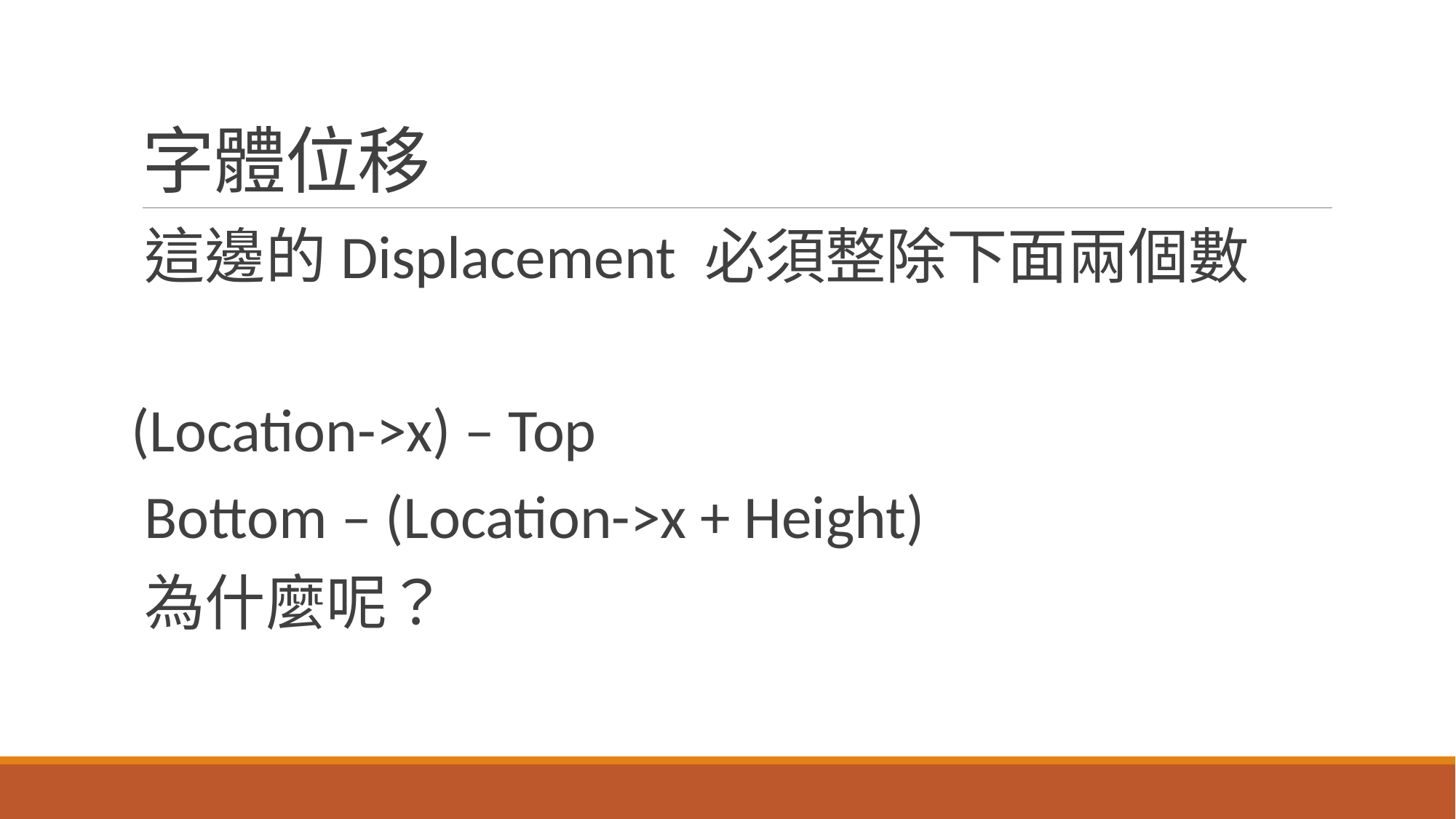

# 字體位移
這邊的Displacement 必須整除下面兩個數

(Location->x) – Top
 Bottom – (Location->x + Height)
為什麼呢？